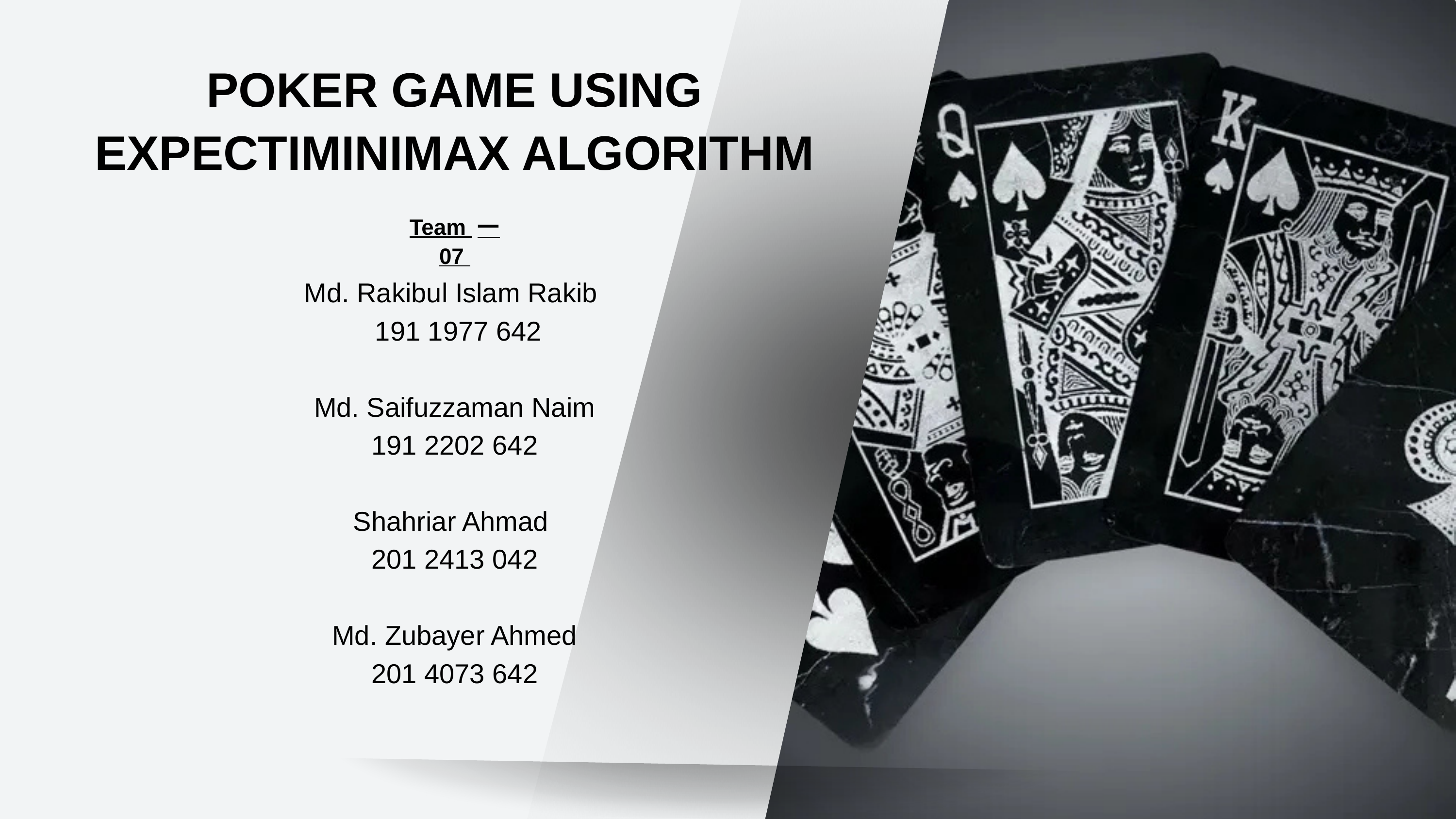

POKER GAME USING EXPECTIMINIMAX ALGORITHM

Team 一 07
Md. Rakibul Islam Rakib
 191 1977 642

Md. Saifuzzaman Naim
191 2202 642

Shahriar Ahmad
201 2413 042

Md. Zubayer Ahmed
201 4073 642